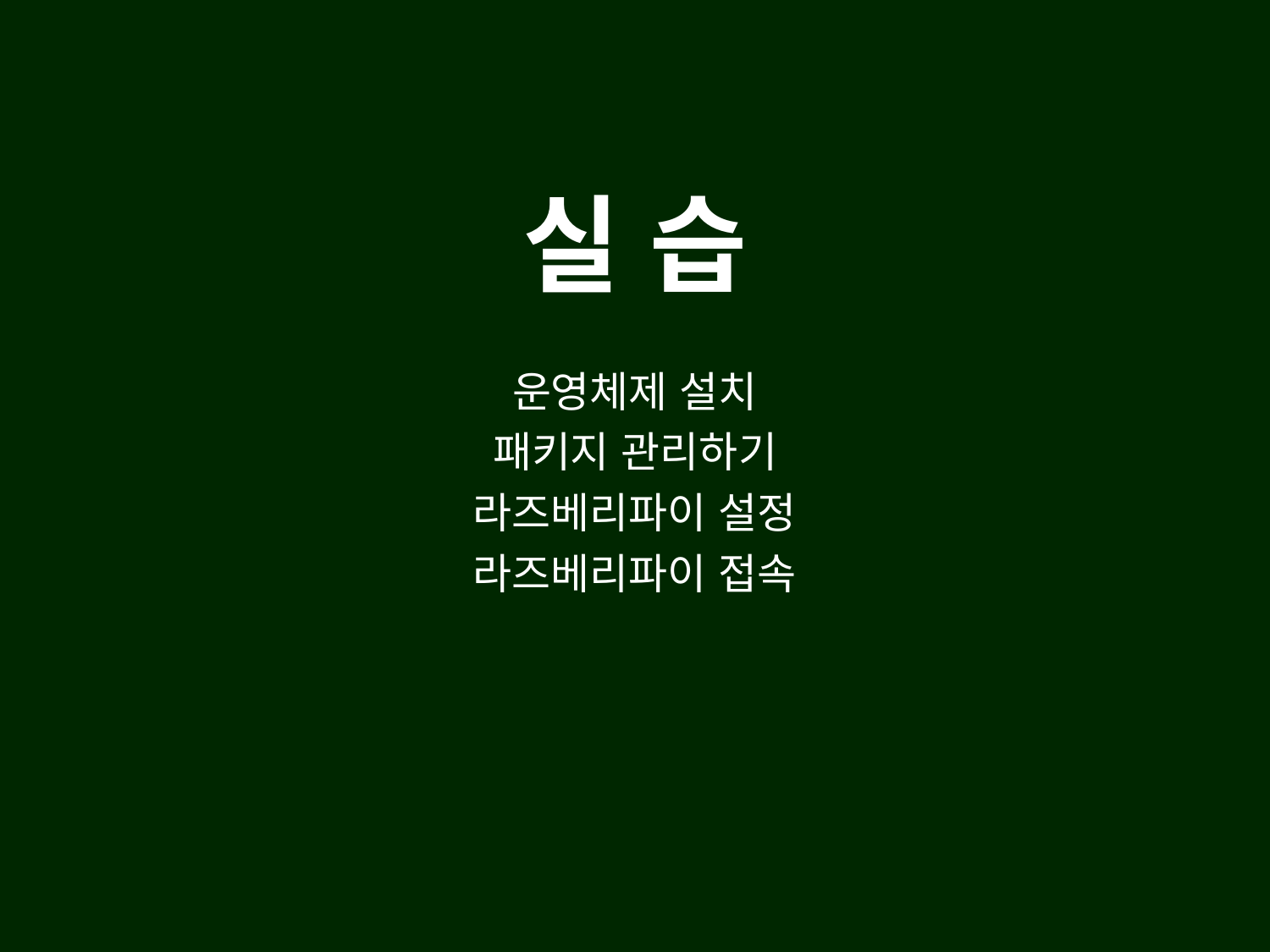

실 습
운영체제 설치
패키지 관리하기
라즈베리파이 설정
라즈베리파이 접속